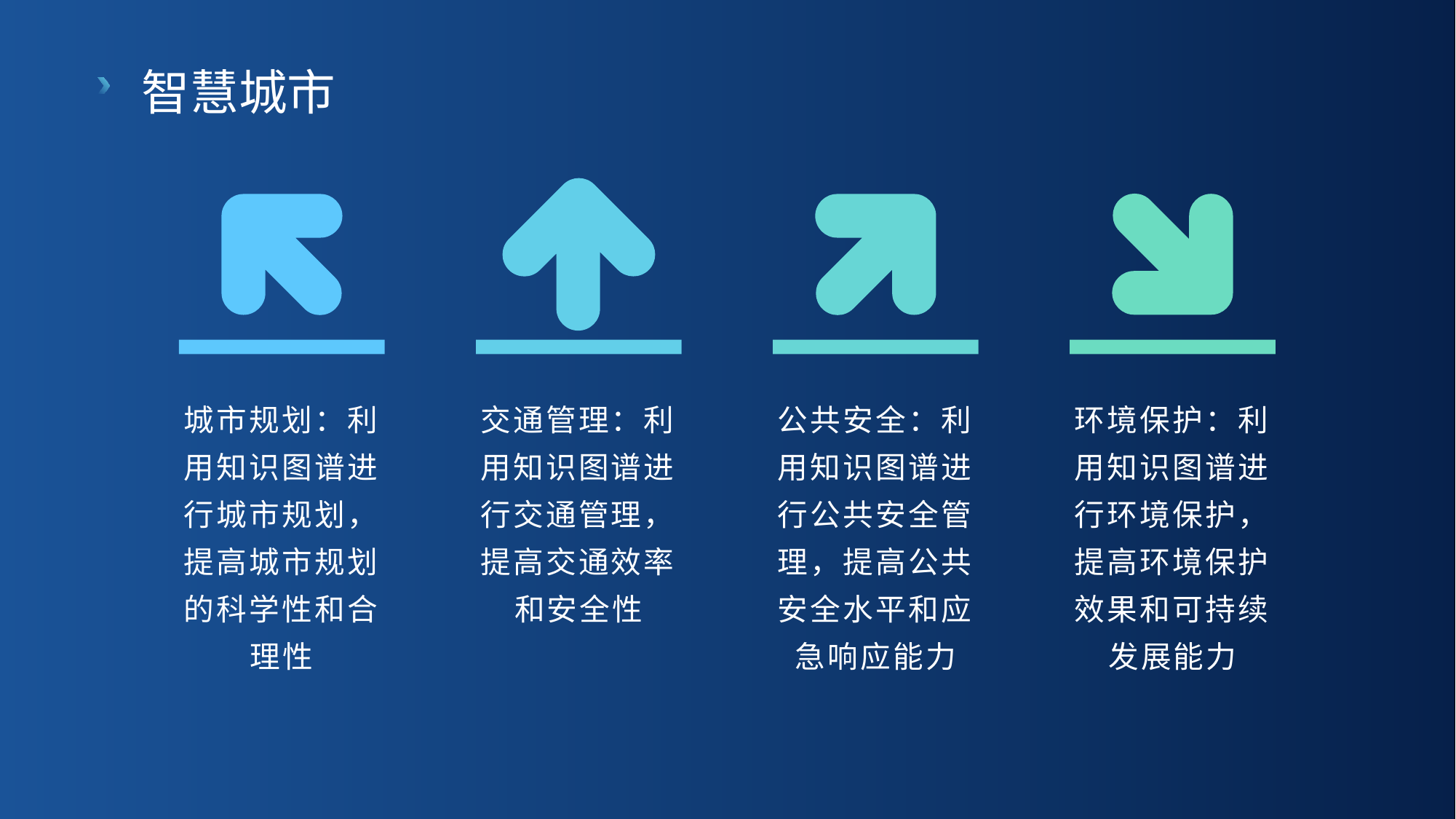

智慧城市

城市规划：利用知识图谱进行城市规划，提高城市规划的科学性和合理性
交通管理：利用知识图谱进行交通管理，提高交通效率和安全性
公共安全：利用知识图谱进行公共安全管理，提高公共安全水平和应急响应能力
环境保护：利用知识图谱进行环境保护，提高环境保护效果和可持续发展能力